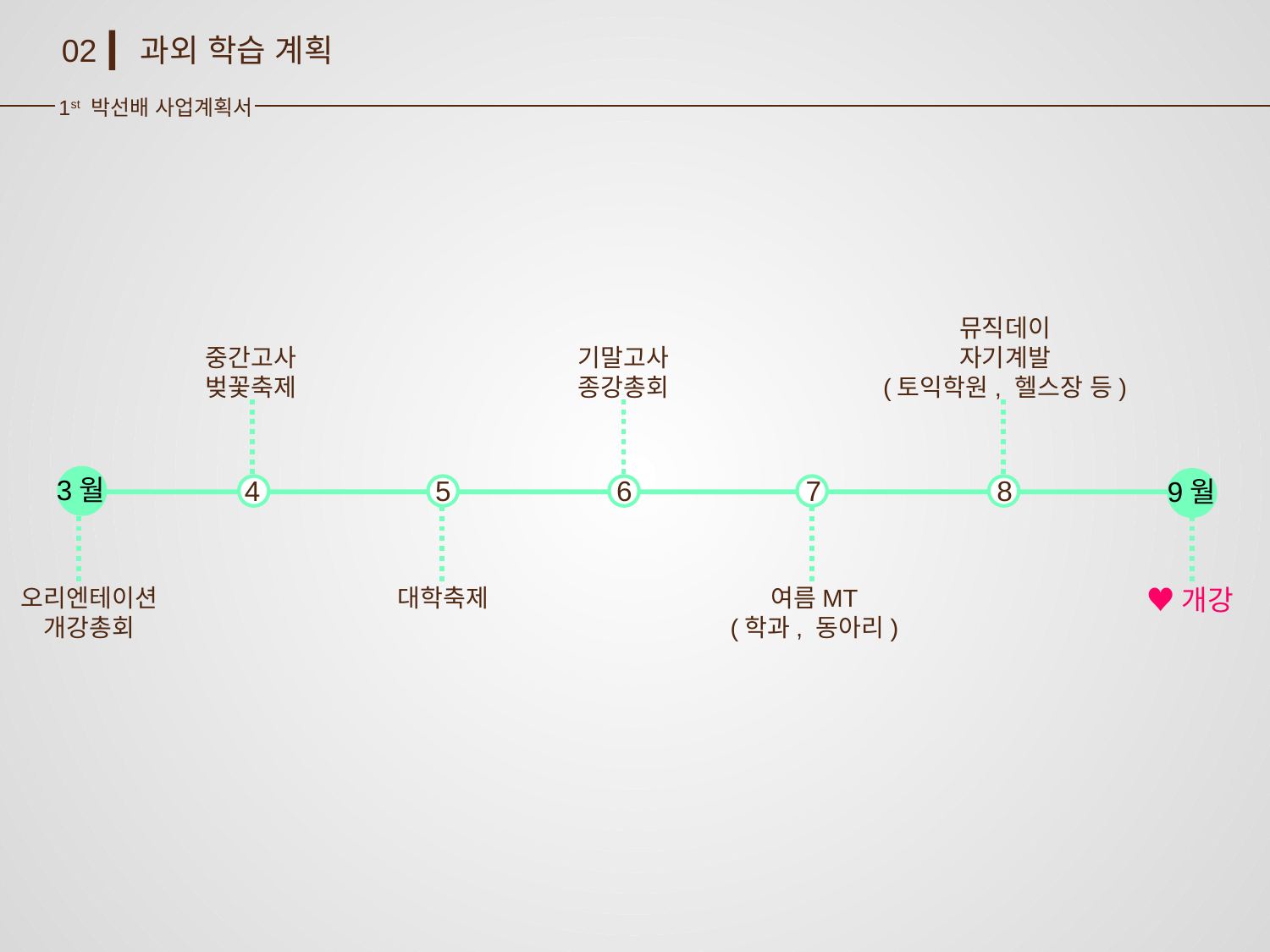

과외 학습 계획
02

1st 박선배 사업계획서
뮤직데이
자기계발
(토익학원, 헬스장 등)
중간고사
벚꽃축제
기말고사
종강총회
3월

7
8
4
5
6
9월

오리엔테이션
개강총회
대학축제
여름MT
(학과, 동아리)
♥개강